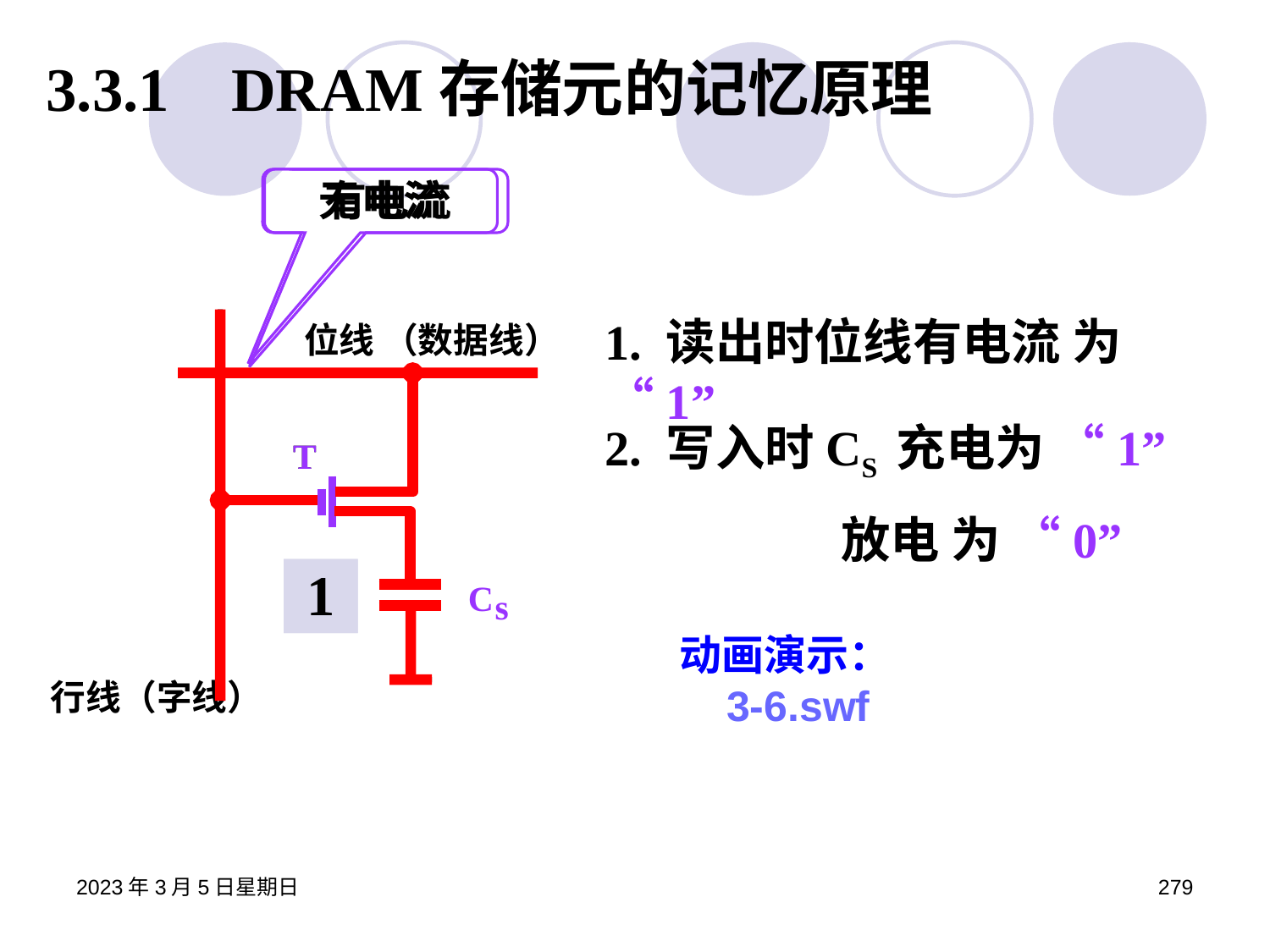

3.3.1    DRAM存储元的记忆原理
无电流
有电流
1. 读出时位线有电流 为 “1”

位线 （数据线）

T

C
s

行线（字线）

2. 写入时CS 充电为 “1”
                    放电 为 “0”
T

0

1

动画演示：
    3-6.swf

2023年3月5日星期日
279